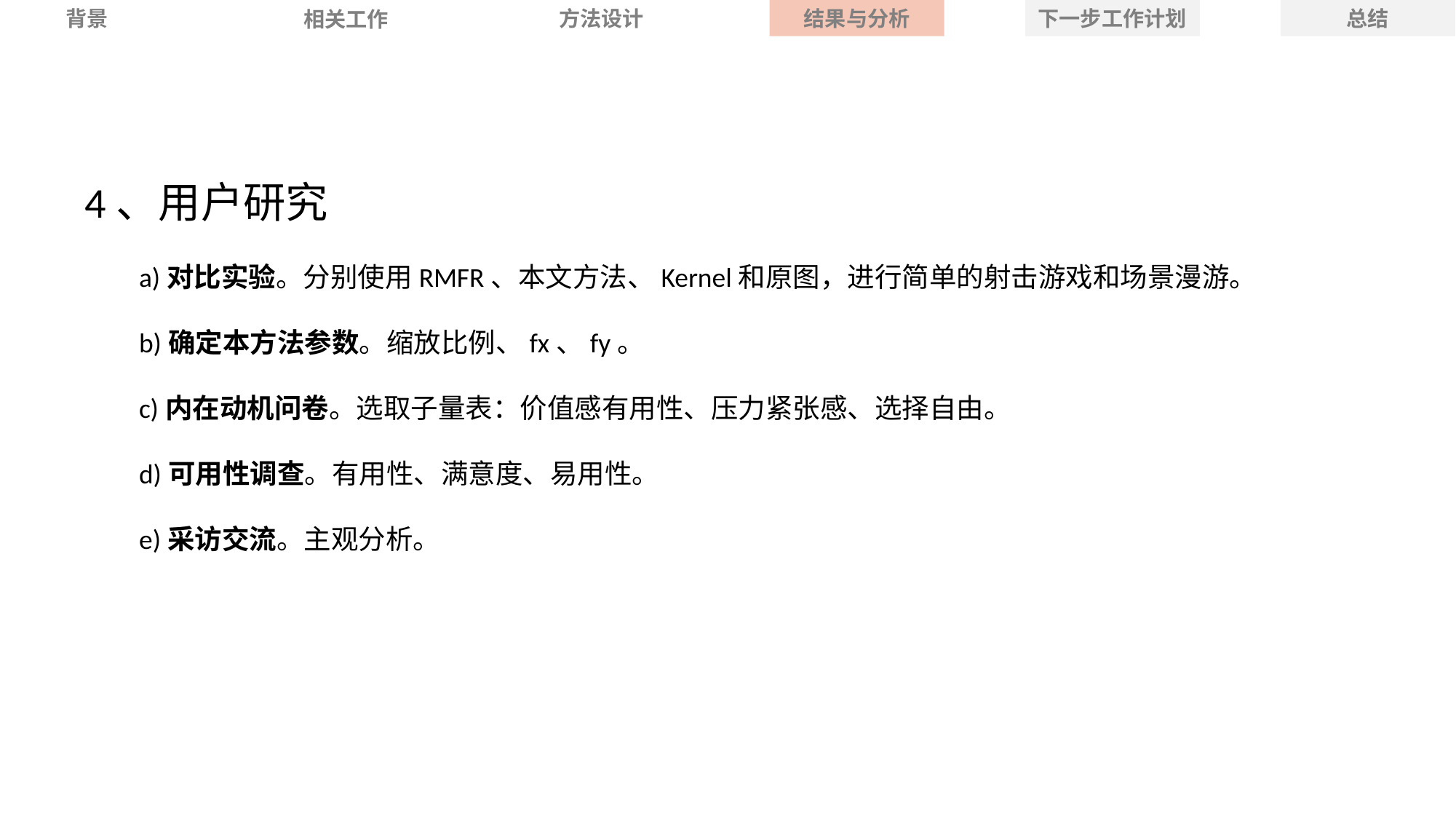

背景
方法设计
结果与分析
下一步工作计划
总结
相关工作
4、用户研究
a)对比实验。分别使用RMFR、本文方法、Kernel和原图，进行简单的射击游戏和场景漫游。
b)确定本方法参数。缩放比例、fx、fy。
c)内在动机问卷。选取子量表：价值感有用性、压力紧张感、选择自由。
d)可用性调查。有用性、满意度、易用性。
e)采访交流。主观分析。